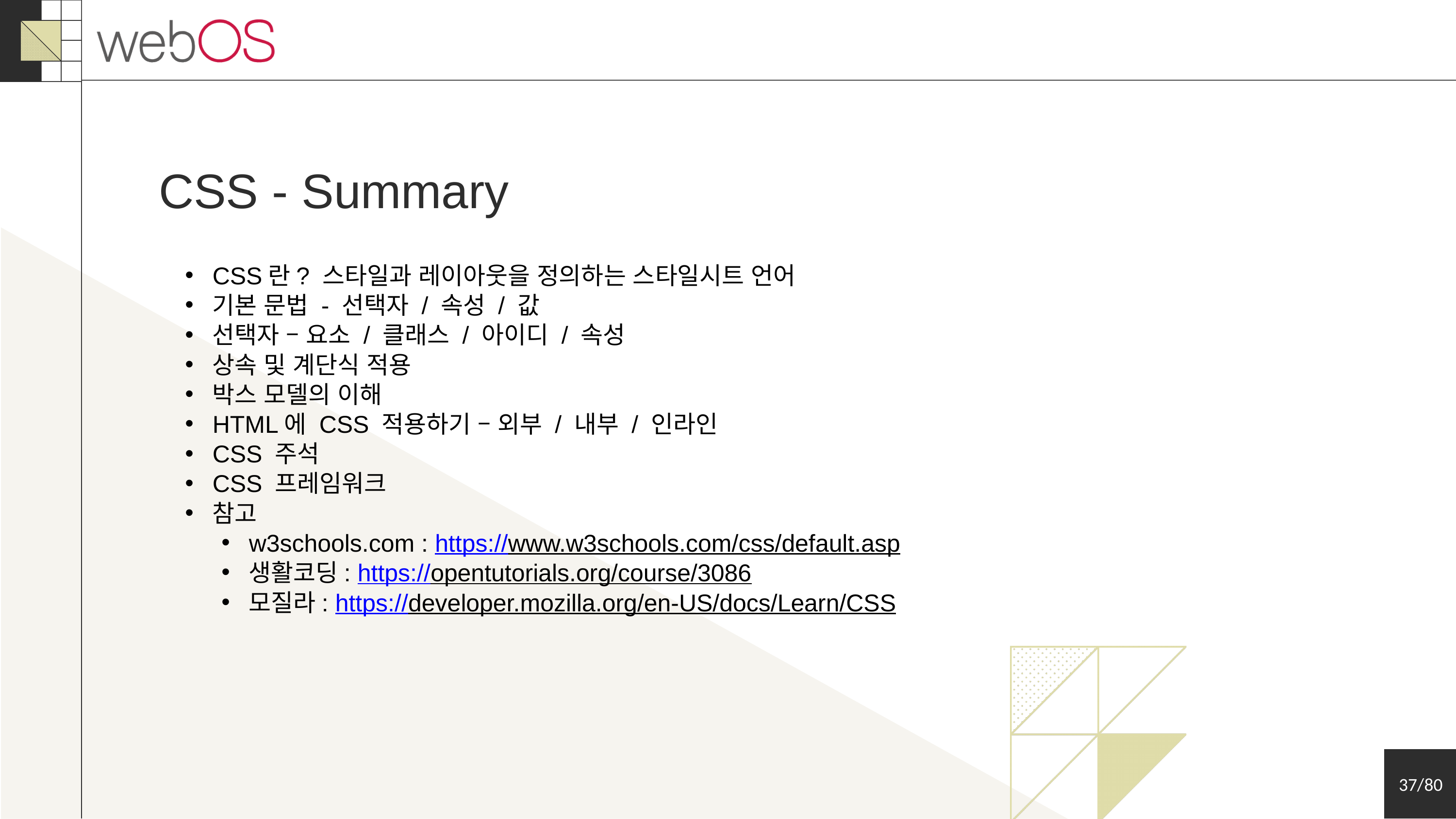

CSS - Summary
CSS란? 스타일과 레이아웃을 정의하는 스타일시트 언어
기본 문법 - 선택자 / 속성 / 값
선택자 – 요소 / 클래스 / 아이디 / 속성
상속 및 계단식 적용
박스 모델의 이해
HTML에 CSS 적용하기 – 외부 / 내부 / 인라인
CSS 주석
CSS 프레임워크
참고
w3schools.com : https://www.w3schools.com/css/default.asp
생활코딩: https://opentutorials.org/course/3086
모질라: https://developer.mozilla.org/en-US/docs/Learn/CSS

37/80